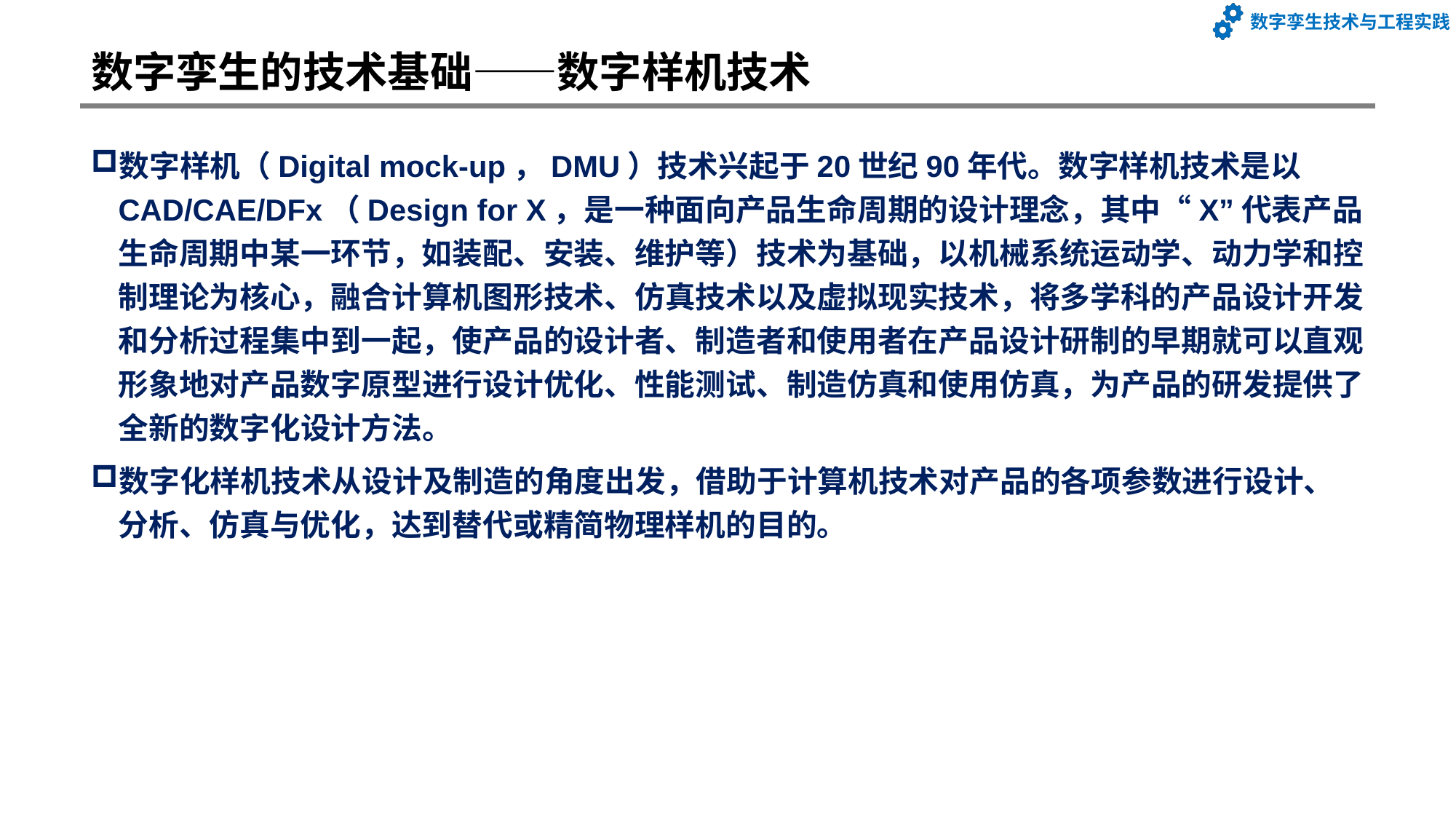

# 数字孪生的技术基础——数字样机技术
数字样机（Digital mock-up，DMU）技术兴起于20世纪90年代。数字样机技术是以CAD/CAE/DFx（Design for X，是一种面向产品生命周期的设计理念，其中“X”代表产品生命周期中某一环节，如装配、安装、维护等）技术为基础，以机械系统运动学、动力学和控制理论为核心，融合计算机图形技术、仿真技术以及虚拟现实技术，将多学科的产品设计开发和分析过程集中到一起，使产品的设计者、制造者和使用者在产品设计研制的早期就可以直观形象地对产品数字原型进行设计优化、性能测试、制造仿真和使用仿真，为产品的研发提供了全新的数字化设计方法。
数字化样机技术从设计及制造的角度出发，借助于计算机技术对产品的各项参数进行设计、分析、仿真与优化，达到替代或精简物理样机的目的。

15